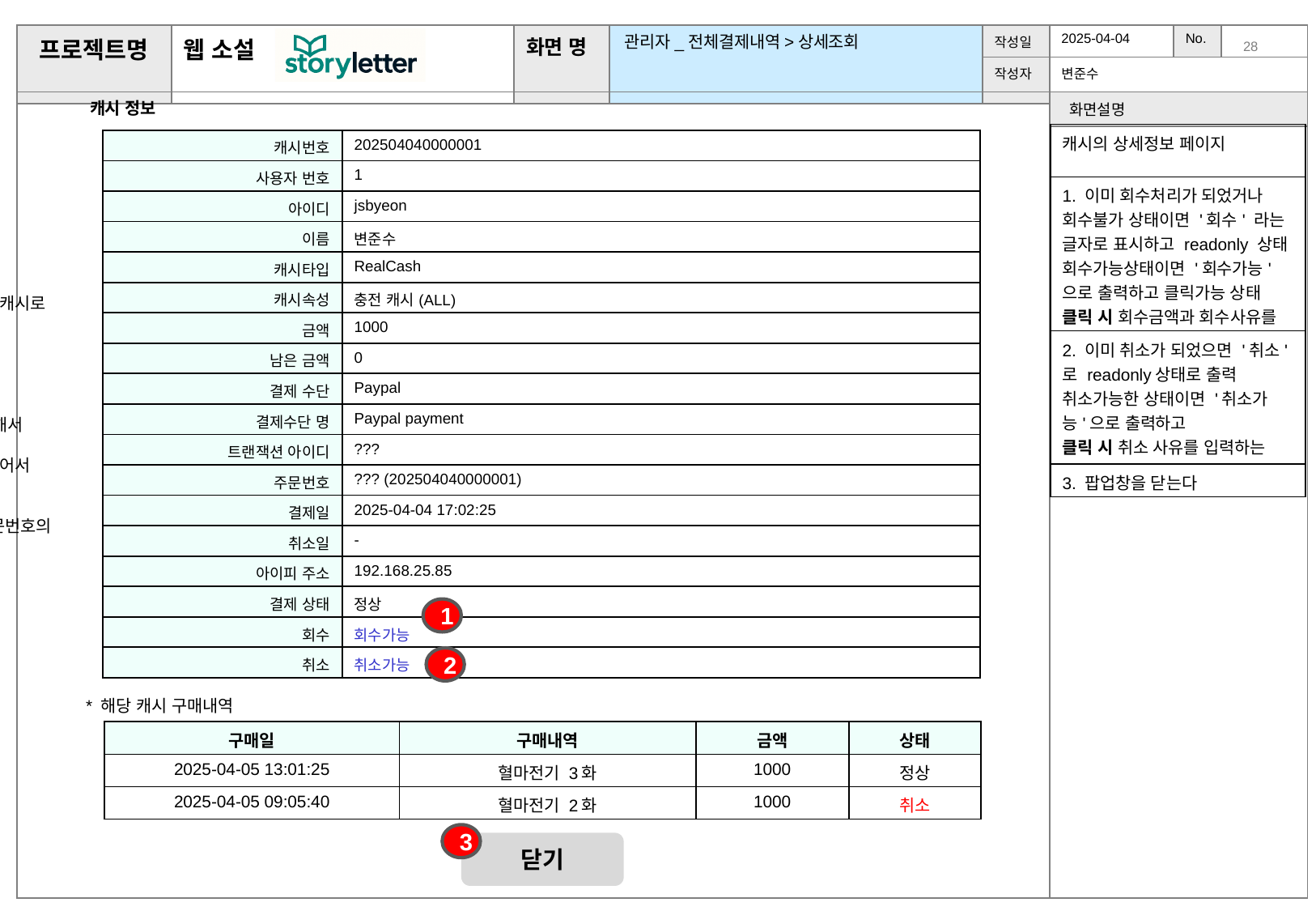

관리자_전체결제내역>상세조회
캐시 정보
| 캐시의 상세정보 페이지 |
| --- |
| 1. 이미 회수처리가 되었거나 회수불가 상태이면 '회수' 라는 글자로 표시하고 readonly 상태 회수가능상태이면 '회수가능'으로 출력하고 클릭가능 상태 클릭 시 회수금액과 회수사유를 묻는 영역이 나오게 한다. |
| 2. 이미 취소가 되었으면 '취소' 로 readonly상태로 출력 취소가능한 상태이면 '취소가능'으로 출력하고 클릭 시 취소 사유를 입력하는 폼이 나오게 한다 |
| 3. 팝업창을 닫는다 |
| 캐시번호 | 202504040000001 |
| --- | --- |
| 사용자 번호 | 1 |
| 아이디 | jsbyeon |
| 이름 | 변준수 |
| 캐시타입 | RealCash |
| 캐시속성 | 충전 캐시(ALL) |
| 금액 | 1000 |
| 남은 금액 | 0 |
| 결제 수단 | Paypal |
| 결제수단 명 | Paypal payment |
| 트랜잭션 아이디 | ??? |
| 주문번호 | ??? (202504040000001) |
| 결제일 | 2025-04-04 17:02:25 |
| 취소일 | - |
| 아이피 주소 | 192.168.25.85 |
| 결제 상태 | 정상 |
| 회수 | 회수가능 |
| 취소 | 취소가능 |
금액과 남은금액은 실캐시로
하는지?
결제상세조회인데
보너스캐시인 경우는
나눠서 관리하는지?

만약 10000원 충전해서
보너스코인을 받으면
따로 캐시번호를 만들어서
따로 조회하는지?

트랜잭션아이디와주문번호의
의미

1
2
* 해당 캐시 구매내역
| 구매일 | 구매내역 | 금액 | 상태 |
| --- | --- | --- | --- |
| 2025-04-05 13:01:25 | 혈마전기 3화 | 1000 | 정상 |
| 2025-04-05 09:05:40 | 혈마전기 2화 | 1000 | 취소 |
3
닫기